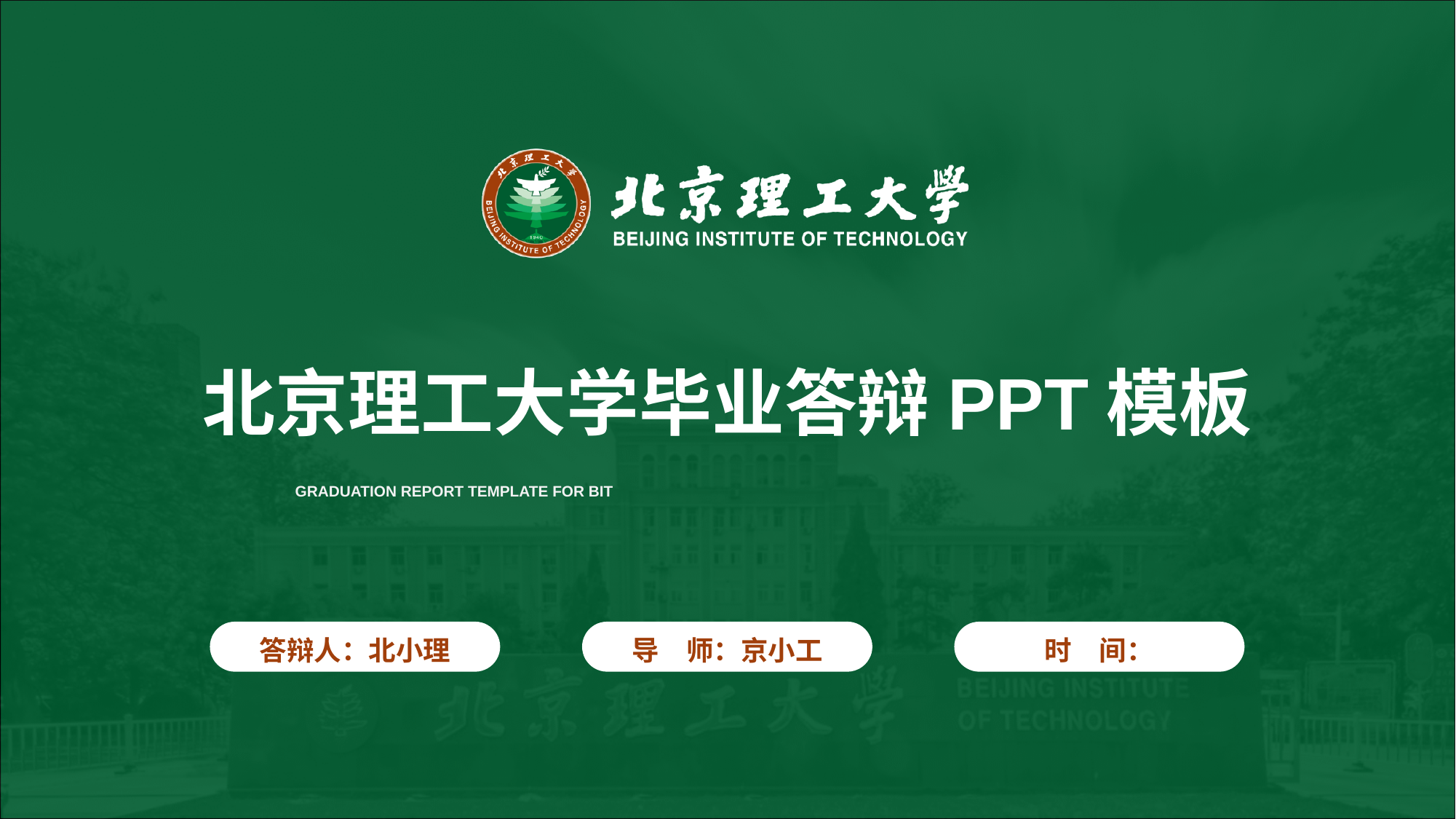

北京理工大学毕业答辩PPT模板
GRADUATION REPORT TEMPLATE FOR BIT
答辩人：北小理
导　师：京小工
时　间：